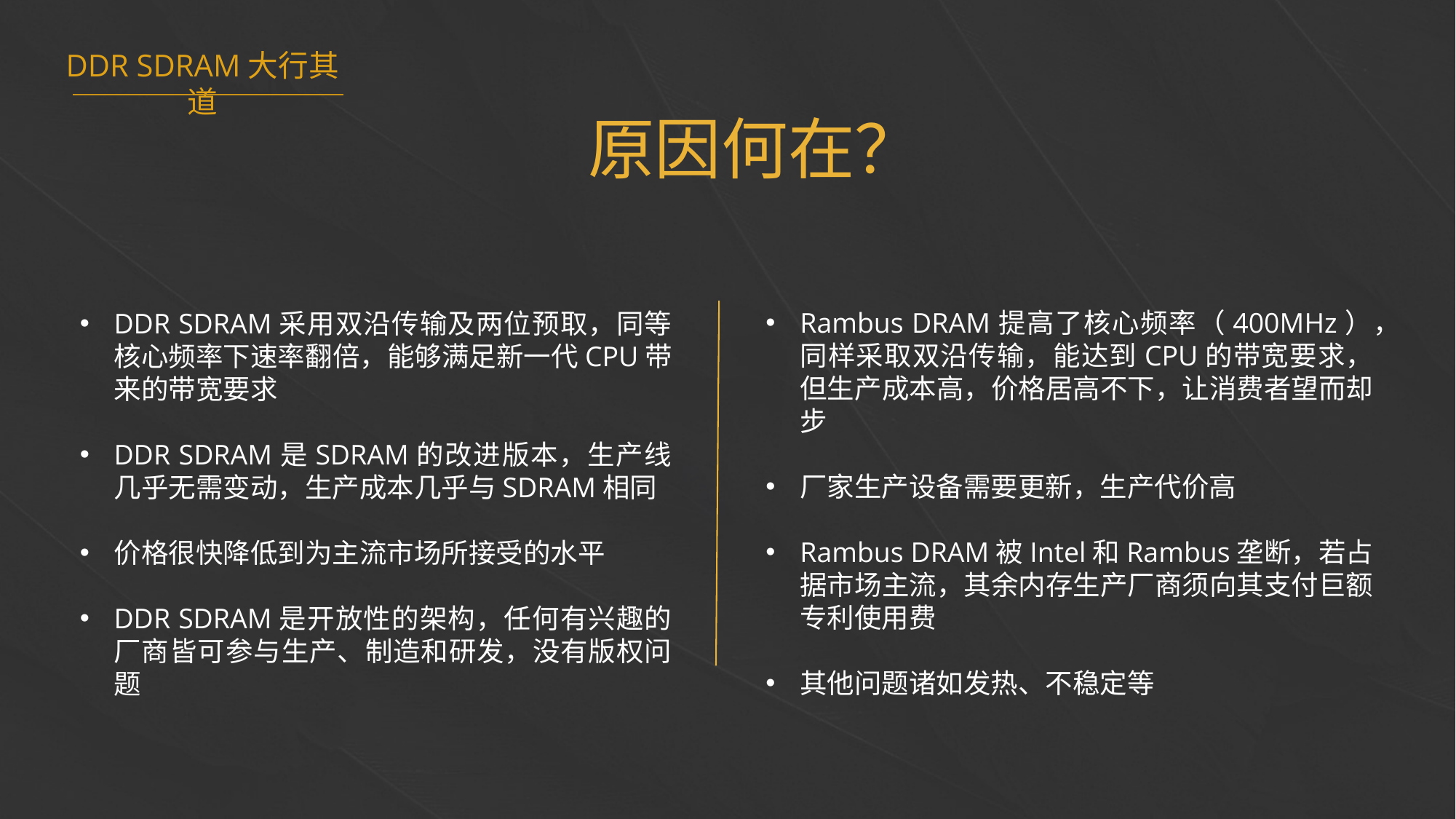

DDR SDRAM大行其道

原因何在？
e7d195523061f1c0205959036996ad55c215b892a7aac5c0B9ADEF7896FB48F2EF97163A2DE1401E1875DEDC438B7864AD24CA23553DBBBD975DAF4CAD4A2592689FFB6CEE59FFA55B2702D0E5EE29CDFC0DD98BC7D6A39A64D3162AEA17DB19B9B9A87D0E9A0C5838999CD047764B32476FB53FC54D3671B43638F8C25D9EC95BB52BCC6C1CB3F6DE41EB0266A54822
Rambus DRAM提高了核心频率（400MHz），同样采取双沿传输，能达到CPU的带宽要求，但生产成本高，价格居高不下，让消费者望而却步

厂家生产设备需要更新，生产代价高

Rambus DRAM被Intel和Rambus垄断，若占据市场主流，其余内存生产厂商须向其支付巨额专利使用费

其他问题诸如发热、不稳定等

DDR SDRAM采用双沿传输及两位预取，同等核心频率下速率翻倍，能够满足新一代CPU带来的带宽要求

DDR SDRAM是SDRAM的改进版本，生产线几乎无需变动，生产成本几乎与SDRAM相同

价格很快降低到为主流市场所接受的水平

DDR SDRAM是开放性的架构，任何有兴趣的厂商皆可参与生产、制造和研发，没有版权问题